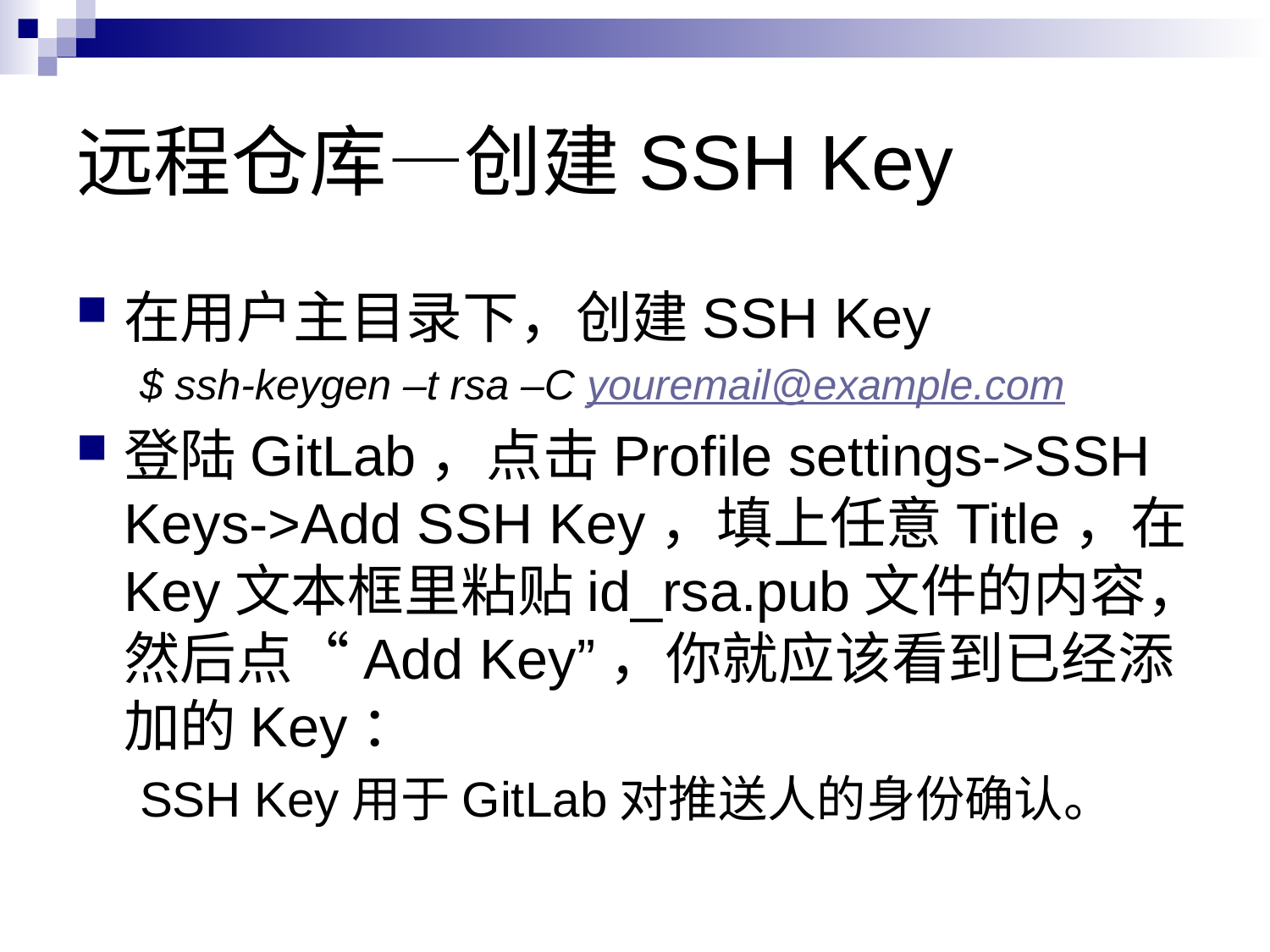

# 远程仓库—创建SSH Key
在用户主目录下，创建SSH Key
$ ssh-keygen –t rsa –C youremail@example.com
登陆GitLab，点击Profile settings->SSH Keys->Add SSH Key，填上任意Title，在Key⽂本框里粘贴id_rsa.pub⽂件的内容，然后点“Add Key”，你就应该看到已经添加的Key：
SSH Key用于GitLab对推送人的身份确认。